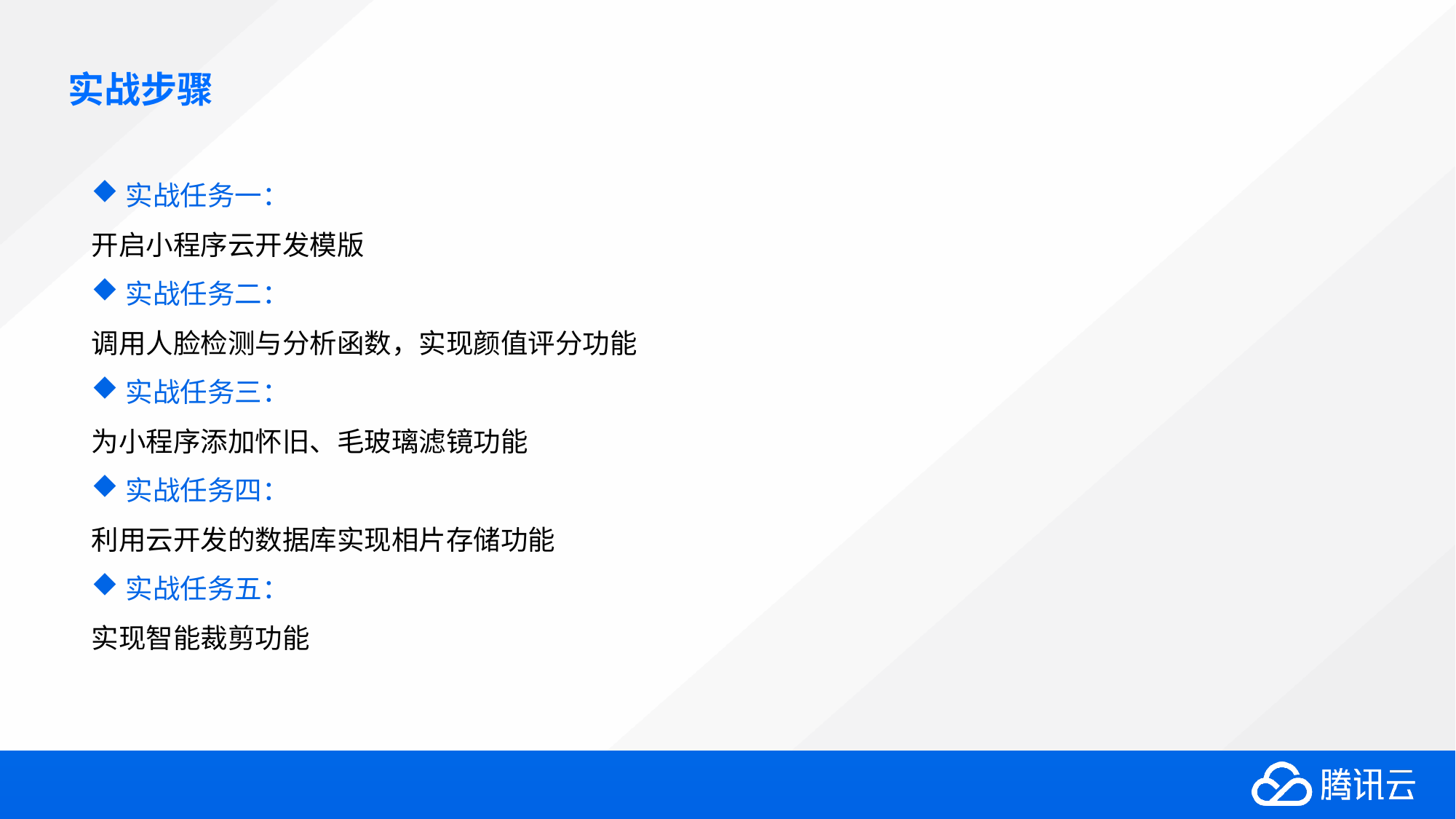

# 实战步骤
实战任务一：
开启小程序云开发模版
实战任务二：
调用人脸检测与分析函数，实现颜值评分功能
实战任务三：
为小程序添加怀旧、毛玻璃滤镜功能
实战任务四：
利用云开发的数据库实现相片存储功能
实战任务五：
实现智能裁剪功能